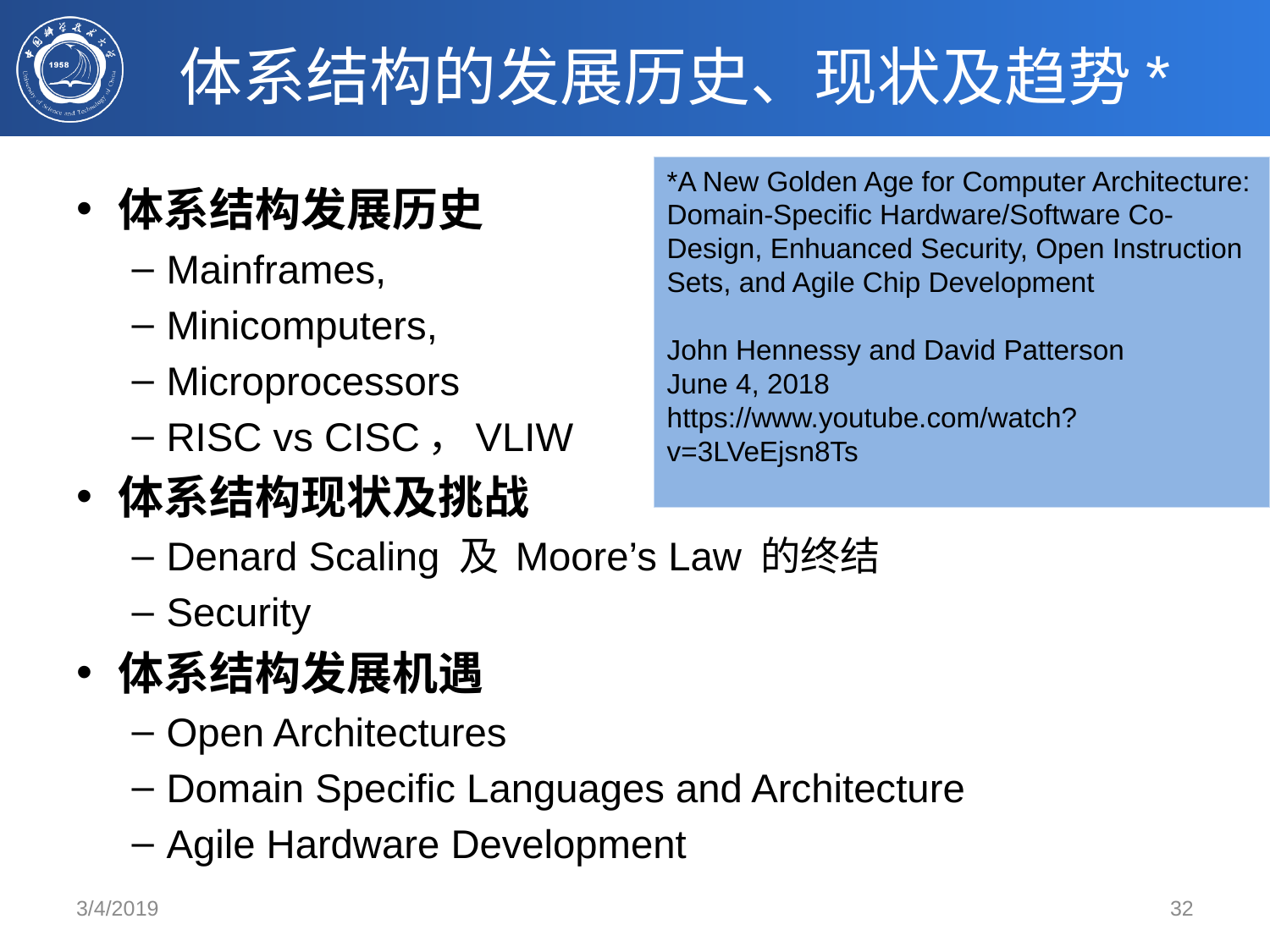

# 体系结构的发展历史、现状及趋势*
*A New Golden Age for Computer Architecture: Domain-Specific Hardware/Software Co-Design, Enhuanced Security, Open Instruction Sets, and Agile Chip Development

John Hennessy and David Patterson
June 4, 2018
https://www.youtube.com/watch?v=3LVeEjsn8Ts
体系结构发展历史
Mainframes,
Minicomputers,
Microprocessors
RISC vs CISC，VLIW
体系结构现状及挑战
Denard Scaling 及 Moore’s Law 的终结
Security
体系结构发展机遇
Open Architectures
Domain Specific Languages and Architecture
Agile Hardware Development
3/4/2019
32